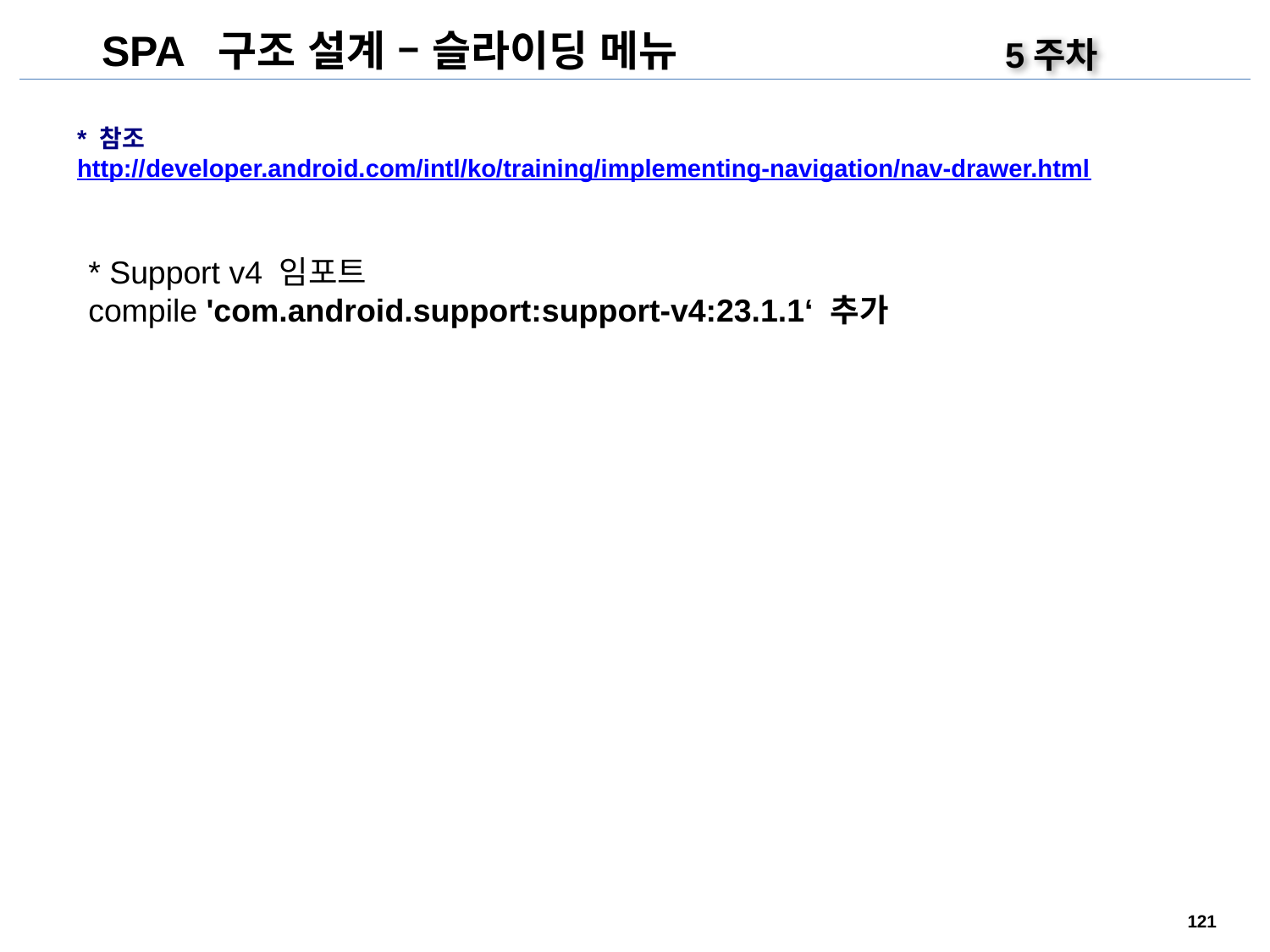

SPA  구조 설계 – 슬라이딩 메뉴
5주차
* 참조
http://developer.android.com/intl/ko/training/implementing-navigation/nav-drawer.html

* Support v4 임포트
compile 'com.android.support:support-v4:23.1.1‘ 추가